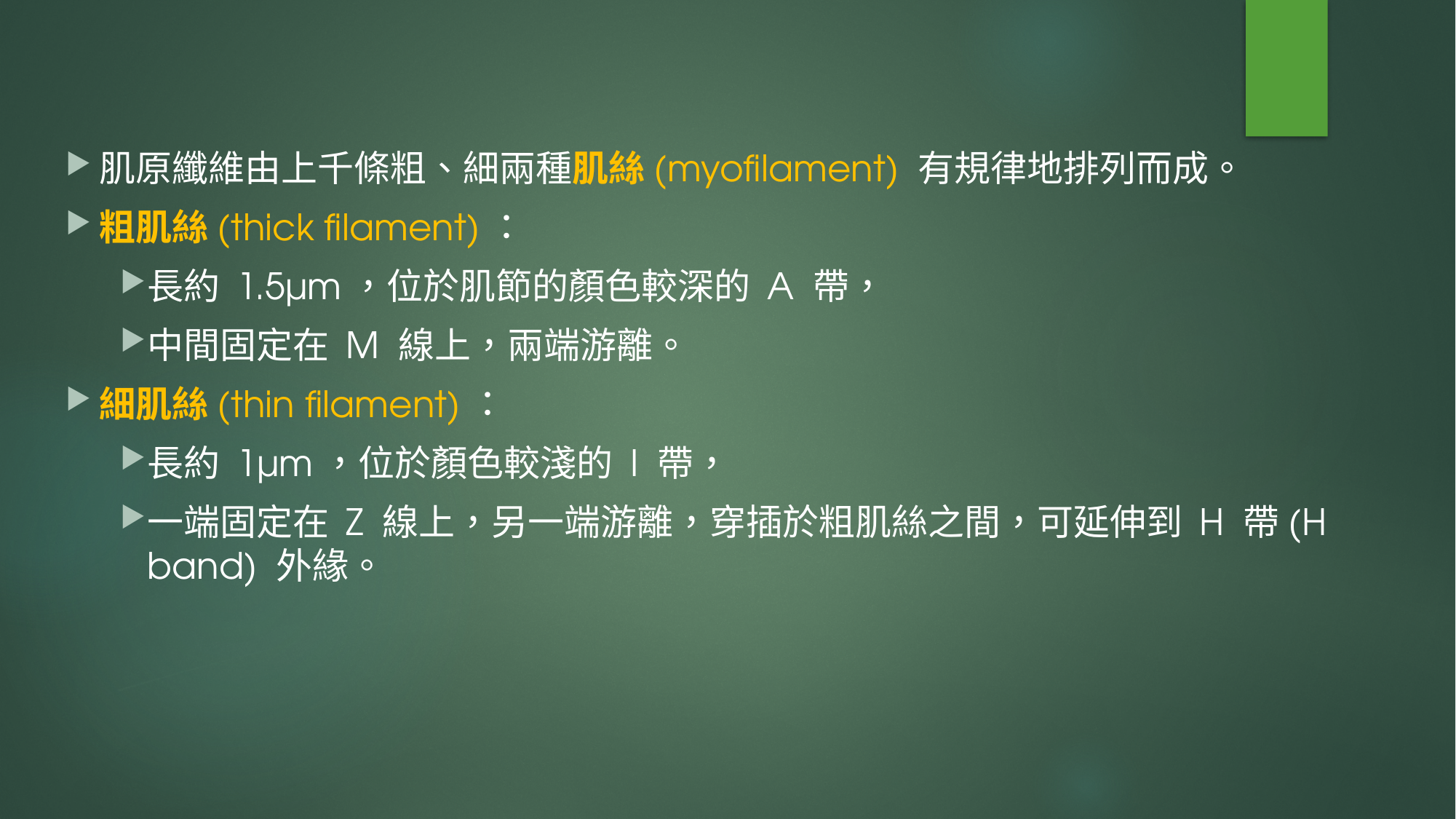

肌原纖維由上千條粗、細兩種肌絲(myofilament) 有規律地排列而成。
粗肌絲(thick filament)：
長約 1.5μm，位於肌節的顏色較深的 A 帶，
中間固定在 M 線上，兩端游離。
細肌絲(thin filament)：
長約 1μm，位於顏色較淺的 I 帶，
一端固定在 Z 線上，另一端游離，穿插於粗肌絲之間，可延伸到 H 帶(H band) 外緣。